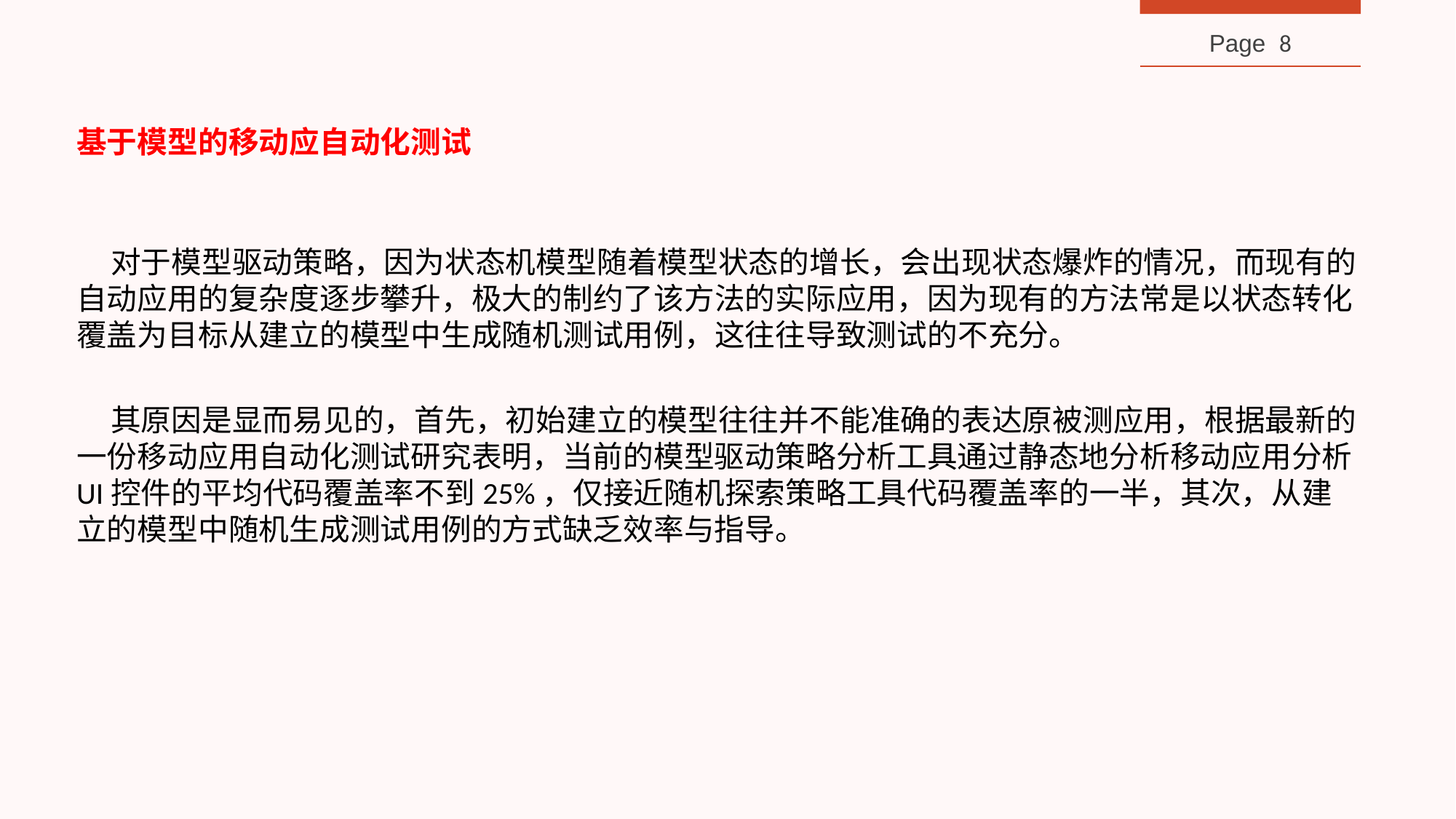

基于模型的移动应自动化测试
    对于模型驱动策略，因为状态机模型随着模型状态的增长，会出现状态爆炸的情况，而现有的自动应用的复杂度逐步攀升，极大的制约了该方法的实际应用，因为现有的方法常是以状态转化覆盖为目标从建立的模型中生成随机测试用例，这往往导致测试的不充分。

    其原因是显而易见的，首先，初始建立的模型往往并不能准确的表达原被测应用，根据最新的一份移动应用自动化测试研究表明，当前的模型驱动策略分析工具通过静态地分析移动应用分析UI控件的平均代码覆盖率不到25%，仅接近随机探索策略工具代码覆盖率的一半，其次，从建立的模型中随机生成测试用例的方式缺乏效率与指导。